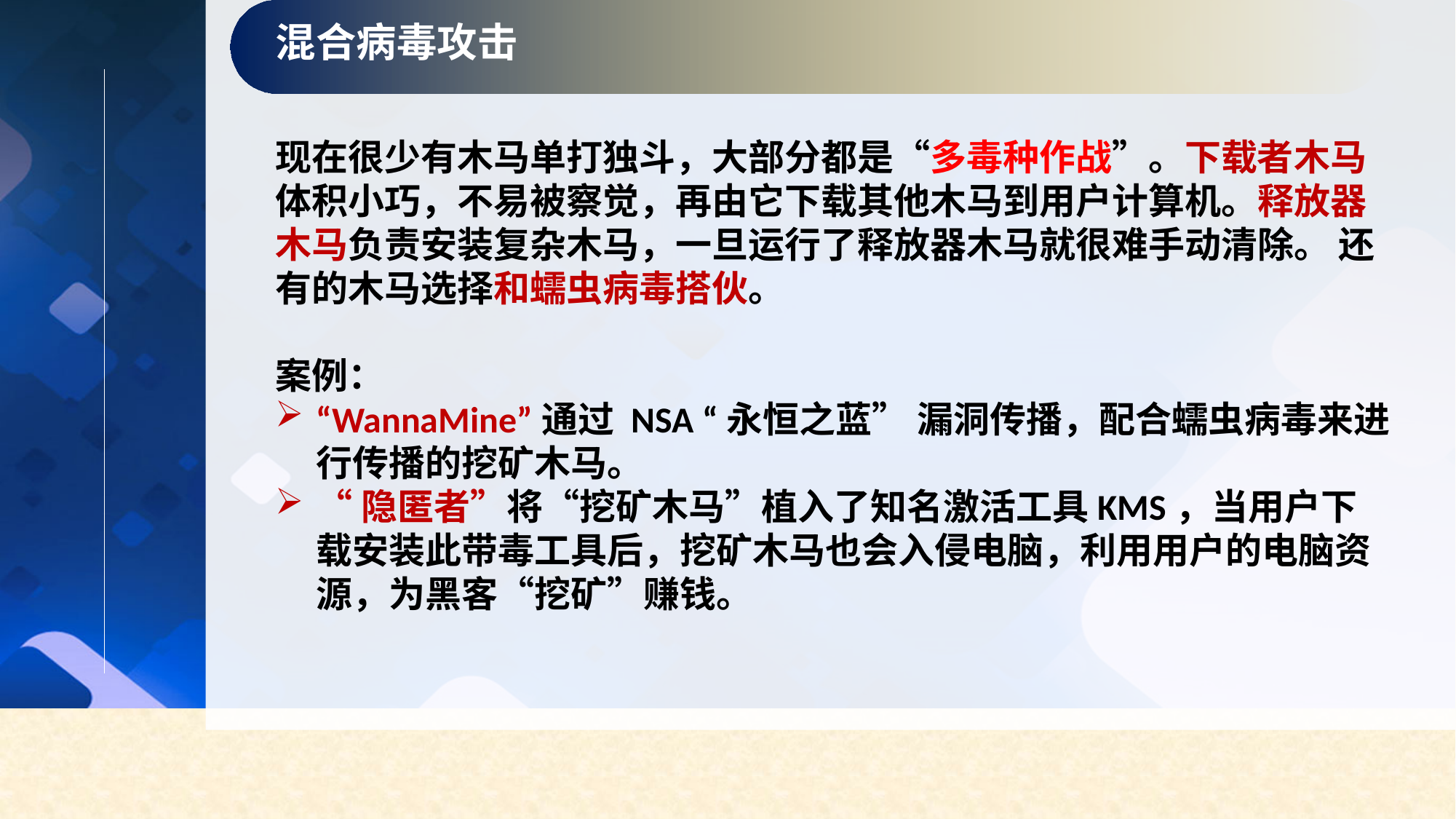

混合病毒攻击
现在很少有木马单打独斗，大部分都是“多毒种作战”。下载者木马体积小巧，不易被察觉，再由它下载其他木马到用户计算机。释放器木马负责安装复杂木马，一旦运行了释放器木马就很难手动清除。 还有的木马选择和蠕虫病毒搭伙。

案例：
“WannaMine”通过 NSA “永恒之蓝” 漏洞传播，配合蠕虫病毒来进行传播的挖矿木马。
“隐匿者”将“挖矿木马”植入了知名激活工具KMS，当用户下载安装此带毒工具后，挖矿木马也会入侵电脑，利用用户的电脑资源，为黑客“挖矿”赚钱。